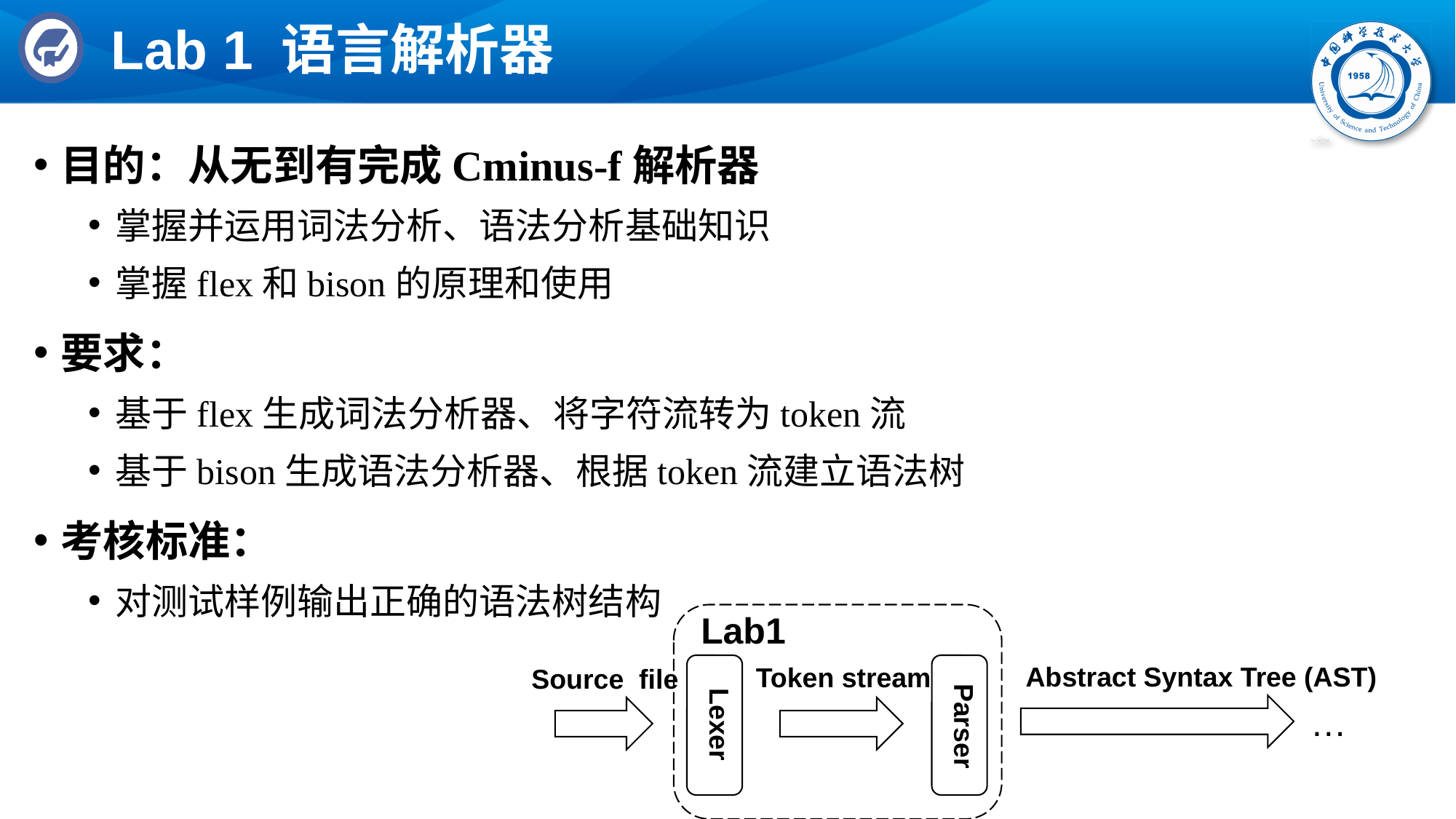

# Lab 1 语言解析器
目的：从无到有完成Cminus-f解析器
掌握并运用词法分析、语法分析基础知识
掌握flex和bison的原理和使用
要求：
基于flex生成词法分析器、将字符流转为token流
基于bison生成语法分析器、根据token流建立语法树
考核标准：
对测试样例输出正确的语法树结构

Lab1

Lexer

Abstract Syntax Tree (AST)
Token stream

Parser
Source  file
…